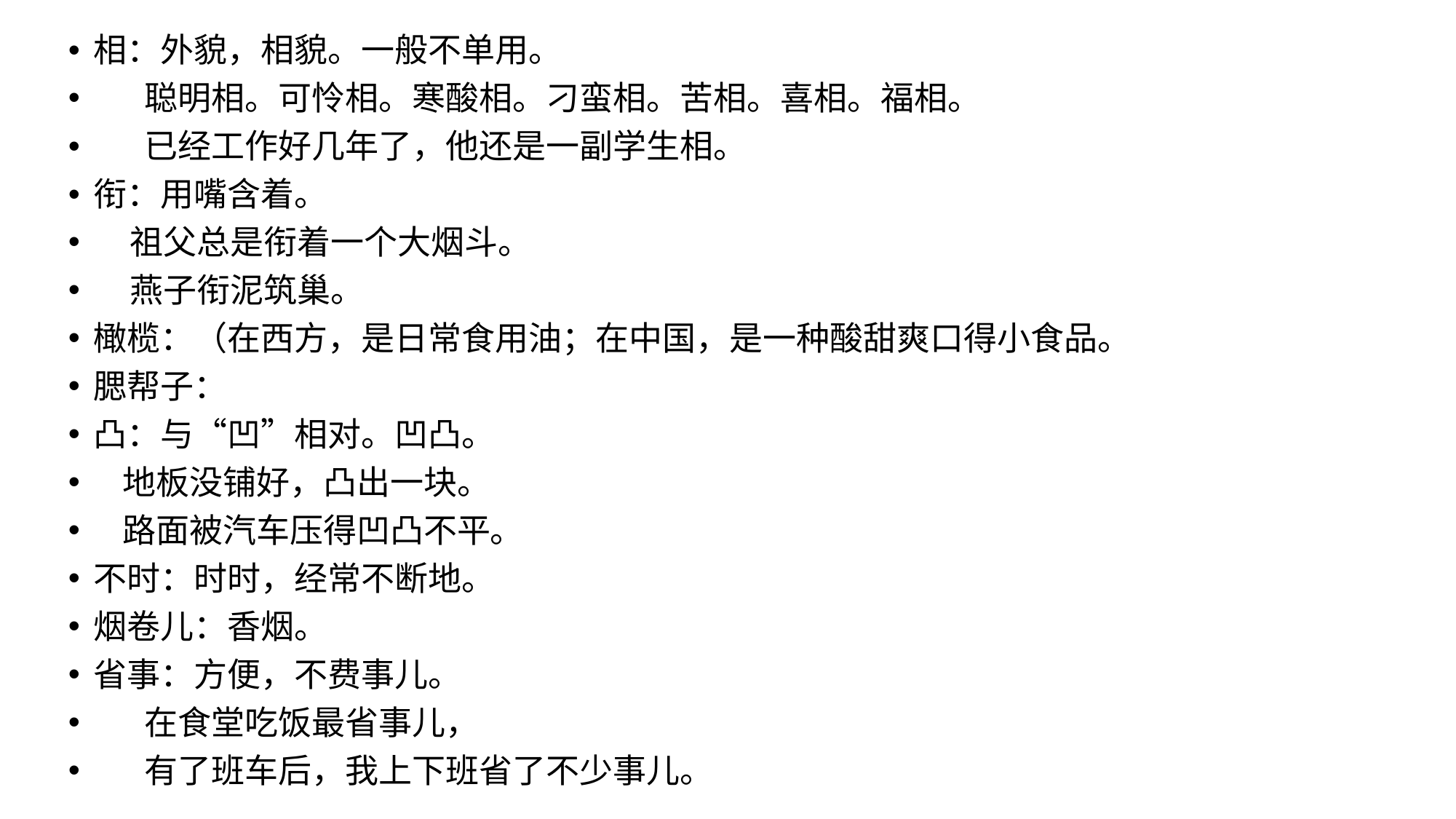

相：外貌，相貌。一般不单用。
      聪明相。可怜相。寒酸相。刁蛮相。苦相。喜相。福相。
      已经工作好几年了，他还是一副学生相。
衔：用嘴含着。
    祖父总是衔着一个大烟斗。
    燕子衔泥筑巢。
橄榄：（在西方，是日常食用油；在中国，是一种酸甜爽口得小食品。
腮帮子：
凸：与“凹”相对。凹凸。
   地板没铺好，凸出一块。
   路面被汽车压得凹凸不平。
不时：时时，经常不断地。
烟卷儿：香烟。
省事：方便，不费事儿。
      在食堂吃饭最省事儿，
      有了班车后，我上下班省了不少事儿。
#